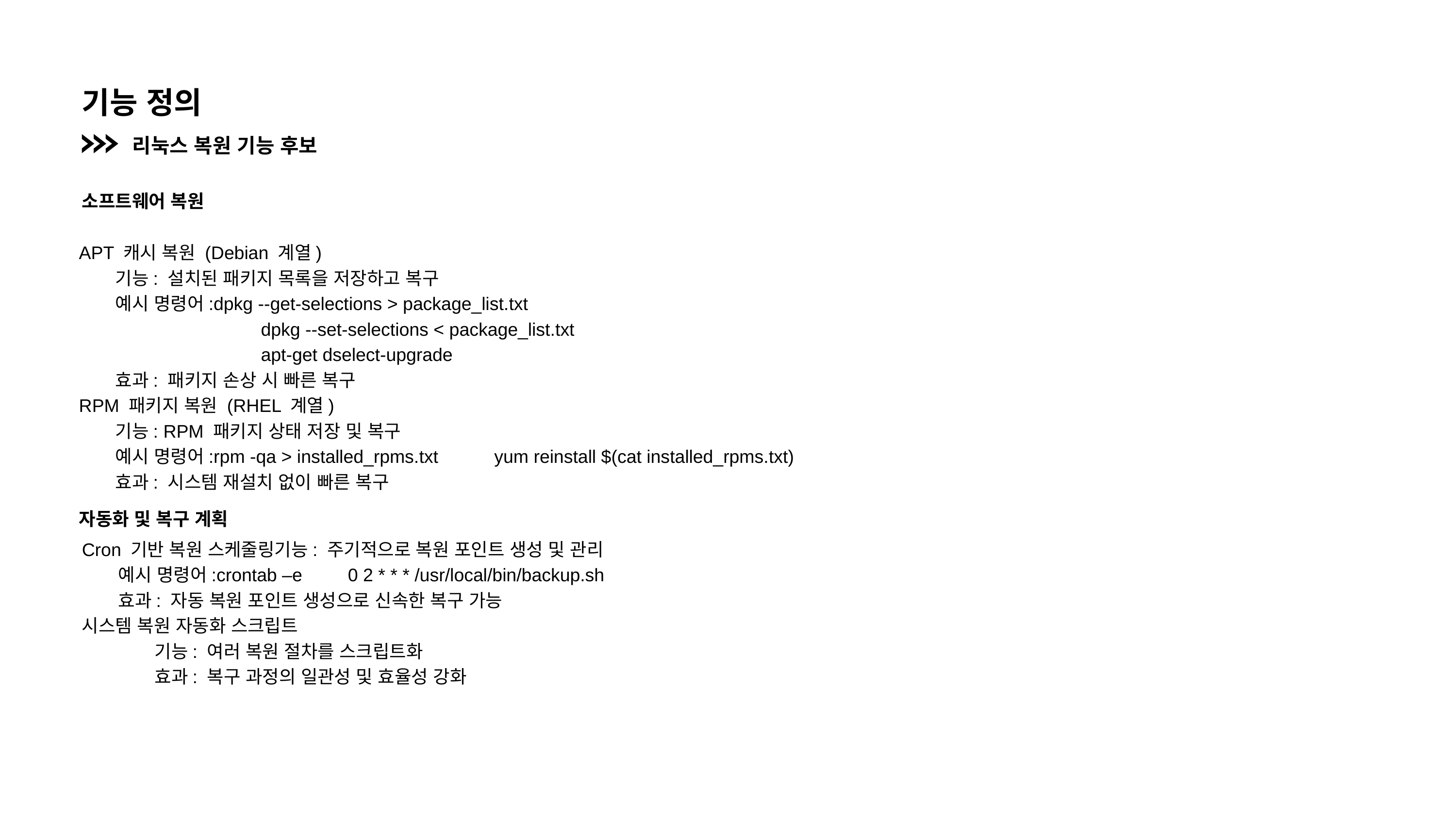

기능 정의
리눅스 복원 기능 후보

소프트웨어 복원
APT 캐시 복원 (Debian 계열)
	기능: 설치된 패키지 목록을 저장하고 복구
	예시 명령어:dpkg --get-selections > package_list.txt
			dpkg --set-selections < package_list.txt
			apt-get dselect-upgrade
	효과: 패키지 손상 시 빠른 복구
RPM 패키지 복원 (RHEL 계열)
	기능: RPM 패키지 상태 저장 및 복구
	예시 명령어:rpm -qa > installed_rpms.txt           yum reinstall $(cat installed_rpms.txt)
	효과: 시스템 재설치 없이 빠른 복구

자동화 및 복구 계획
Cron 기반 복원 스케줄링기능: 주기적으로 복원 포인트 생성 및 관리
	예시 명령어:crontab –e         0 2 * * * /usr/local/bin/backup.sh
	효과: 자동 복원 포인트 생성으로 신속한 복구 가능
시스템 복원 자동화 스크립트
	기능: 여러 복원 절차를 스크립트화
	효과: 복구 과정의 일관성 및 효율성 강화